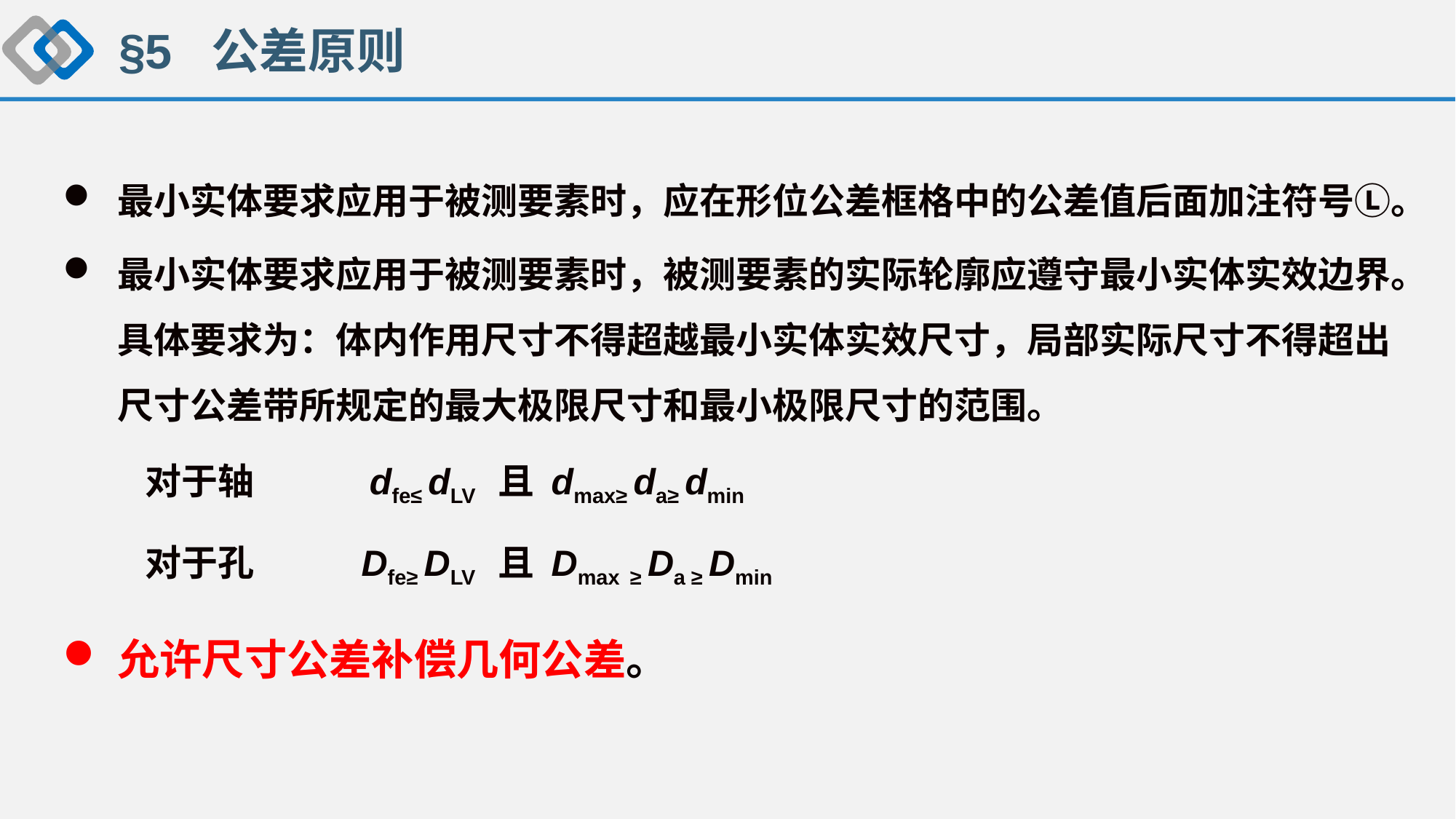

§5  公差原则
最小实体要求应用于被测要素时，应在形位公差框格中的公差值后面加注符号Ⓛ。
最小实体要求应用于被测要素时，被测要素的实际轮廓应遵守最小实体实效边界。具体要求为：体内作用尺寸不得超越最小实体实效尺寸，局部实际尺寸不得超出尺寸公差带所规定的最大极限尺寸和最小极限尺寸的范围。
         对于轴             dfe≤ dLV   且 dmax≥ da≥ dmin
         对于孔            Dfe≥ DLV   且 Dmax ≥ Da ≥ Dmin
允许尺寸公差补偿几何公差。